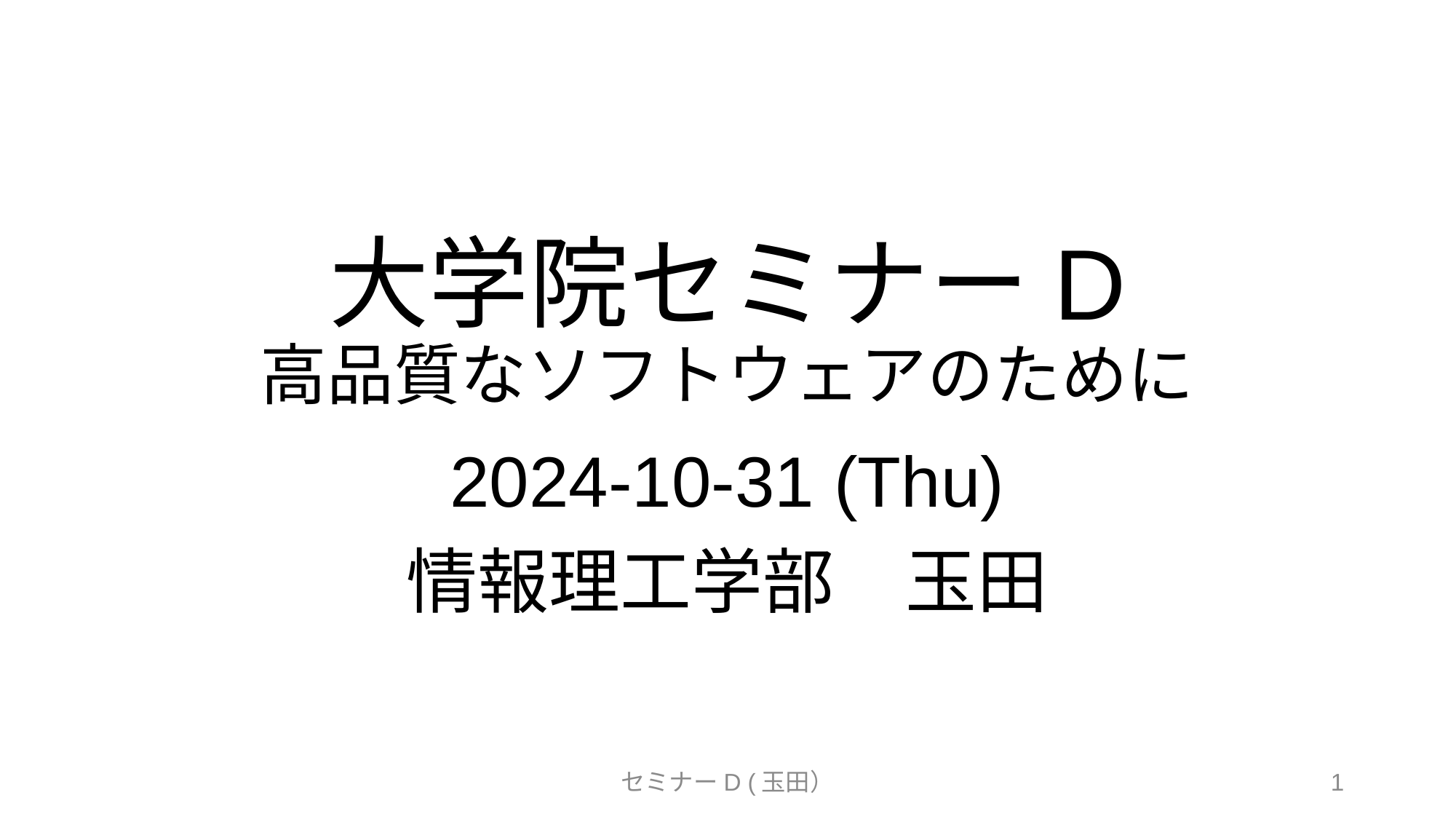

# 大学院セミナーD 高品質なソフトウェアのために
2024-10-31 (Thu)
情報理工学部　玉田
セミナーD (玉田）
1